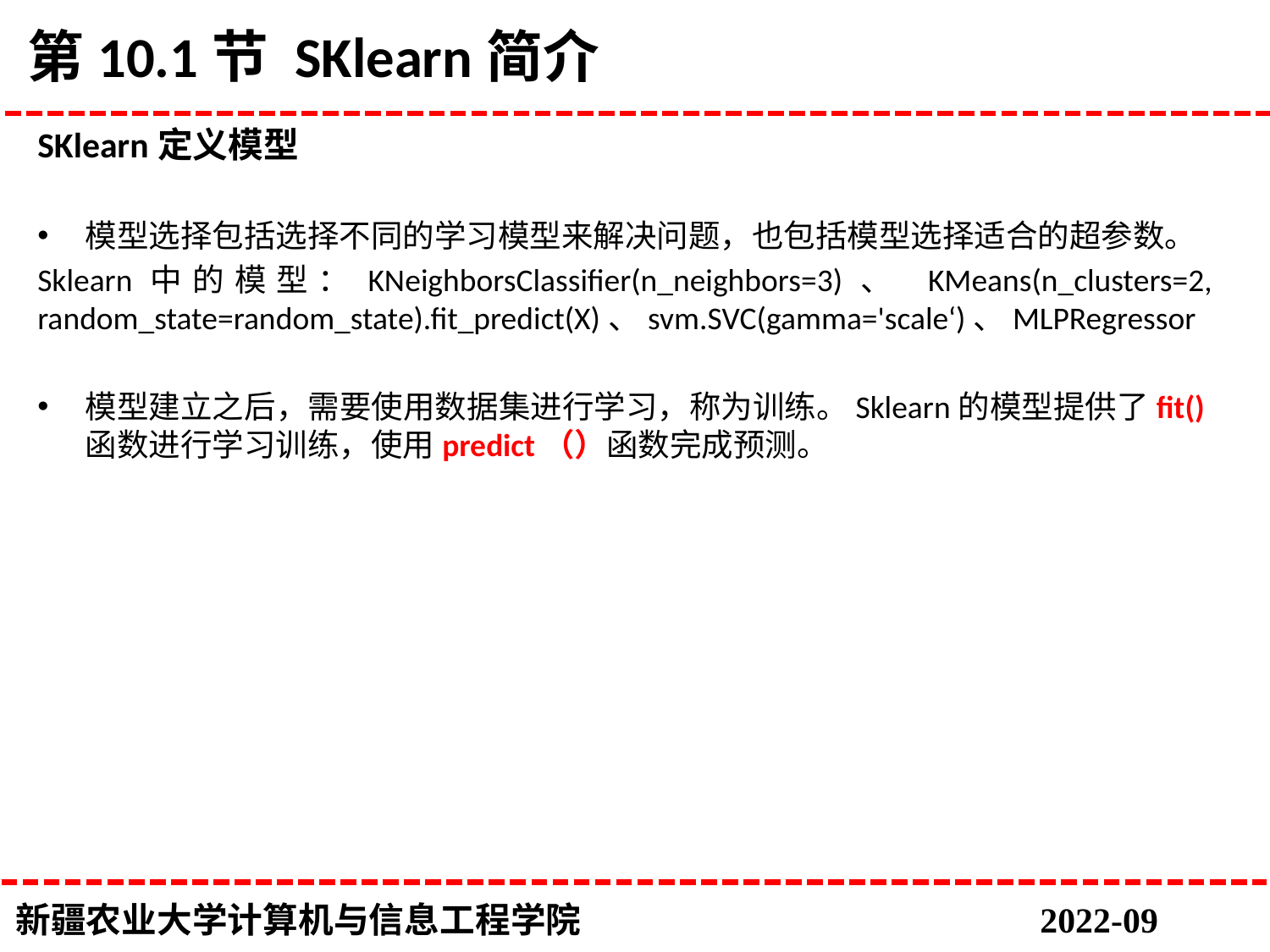

# 第10.1节 SKlearn简介
SKlearn定义模型

模型选择包括选择不同的学习模型来解决问题，也包括模型选择适合的超参数。
Sklearn中的模型：KNeighborsClassifier(n_neighbors=3)、 KMeans(n_clusters=2, random_state=random_state).fit_predict(X)、svm.SVC(gamma='scale‘)、MLPRegressor

模型建立之后，需要使用数据集进行学习，称为训练。Sklearn的模型提供了fit()函数进行学习训练，使用predict（）函数完成预测。